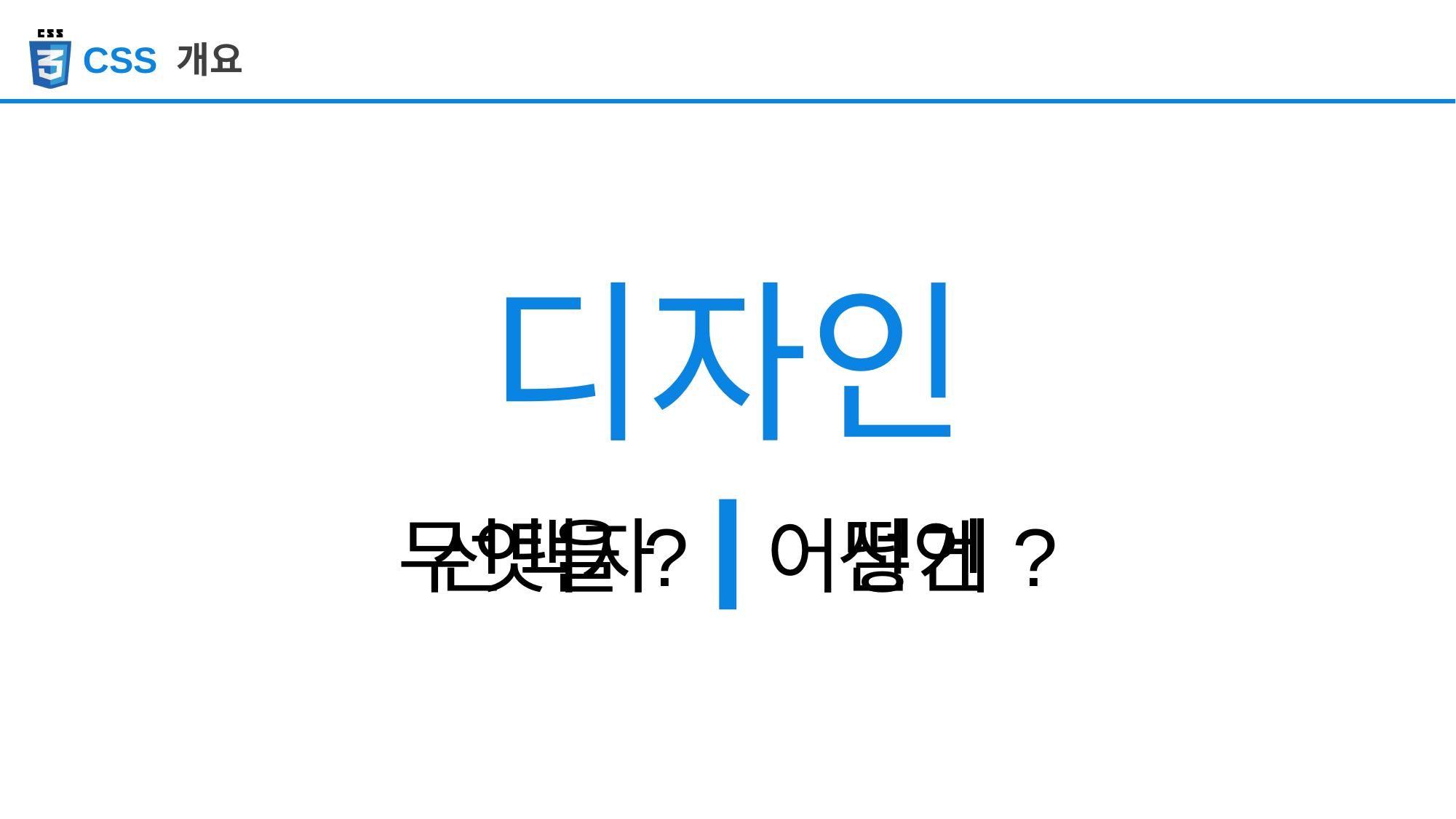

CSS 개요
디자인
무엇을?
선택자

어떻게?
선언